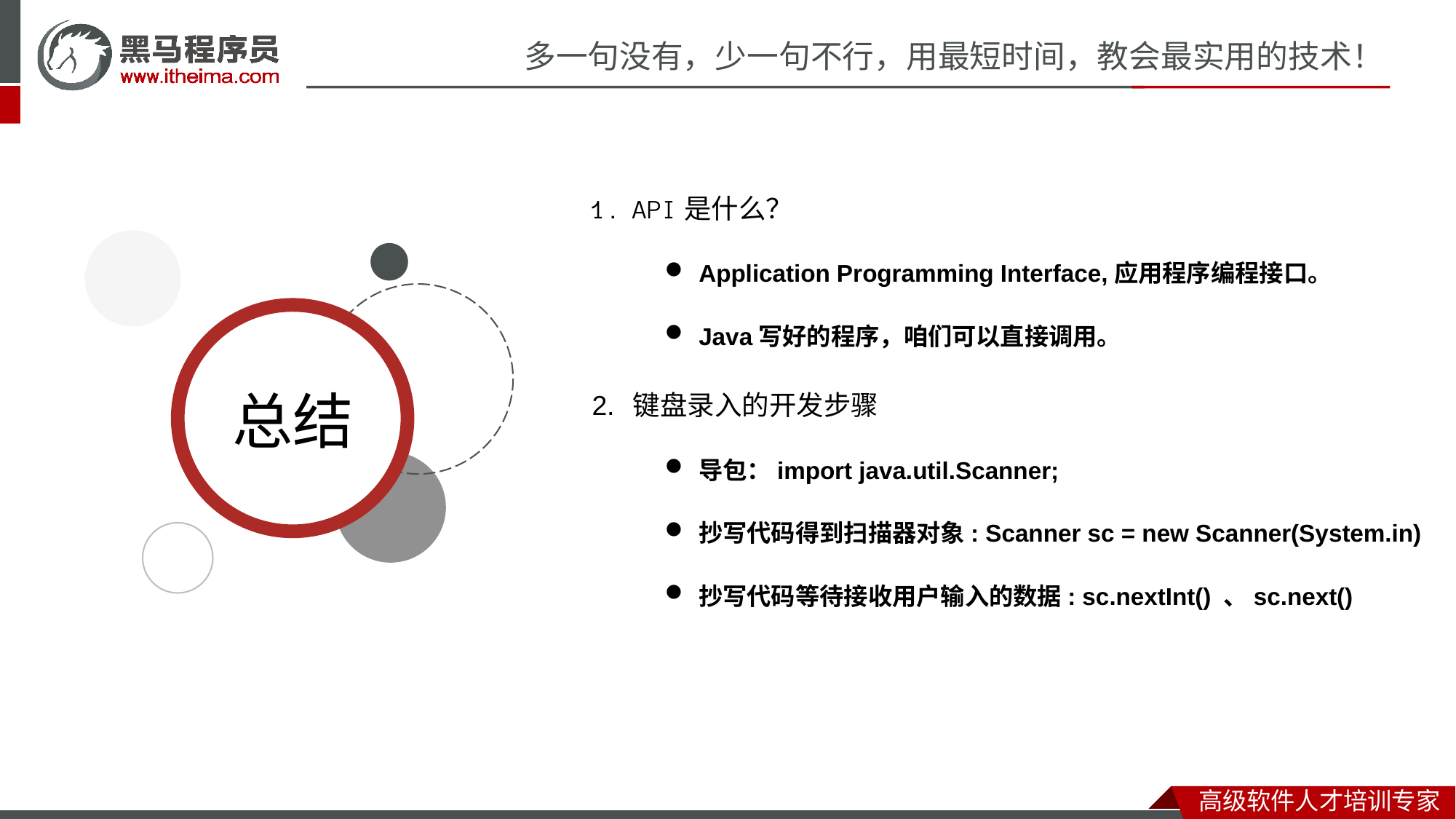

API是什么？
Application Programming Interface,应用程序编程接口。
Java写好的程序，咱们可以直接调用。
键盘录入的开发步骤
导包：import java.util.Scanner;
抄写代码得到扫描器对象: Scanner sc = new Scanner(System.in)
抄写代码等待接收用户输入的数据: sc.nextInt() 、sc.next()